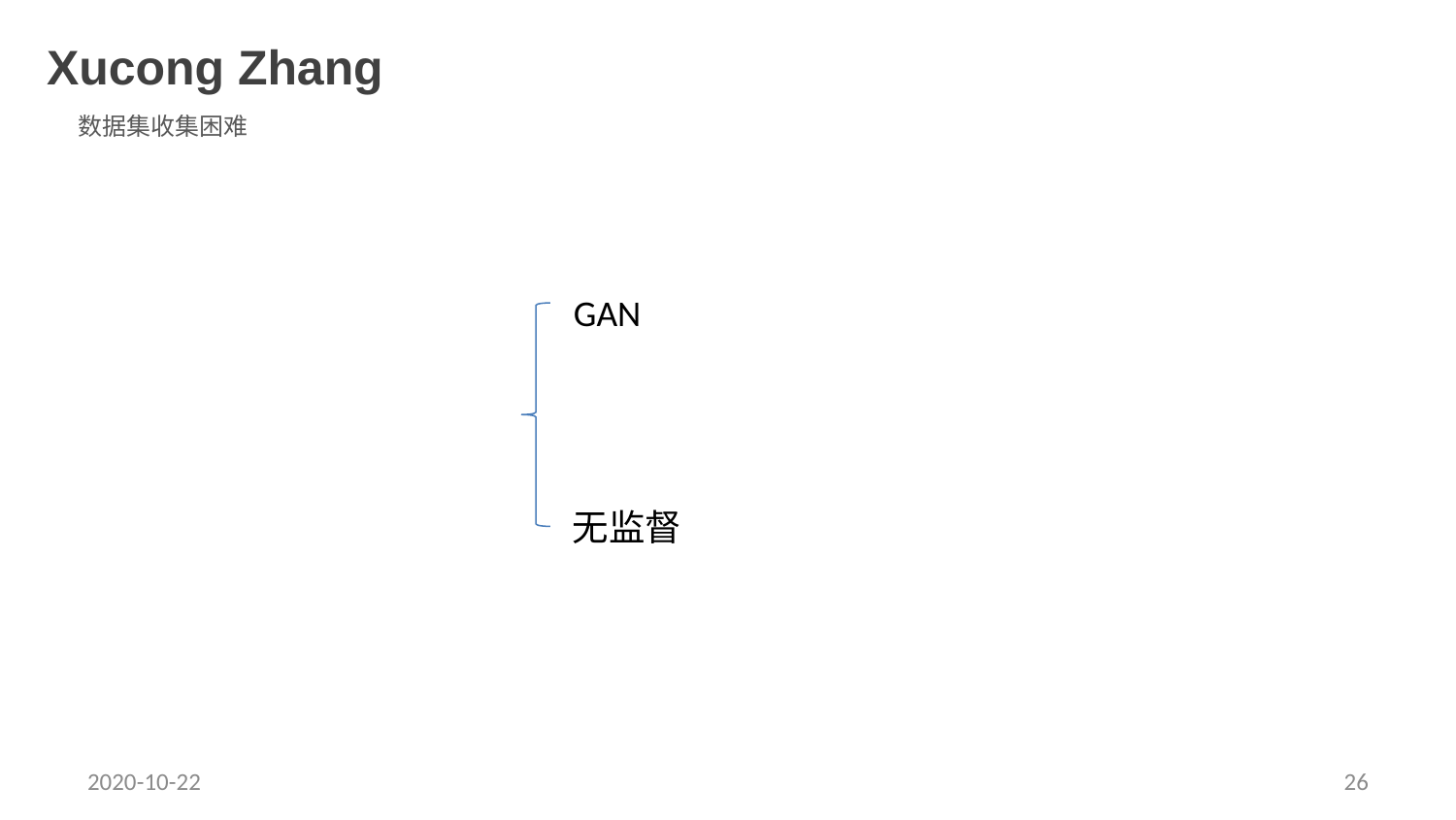

Xucong Zhang
数据集收集困难
GAN

无监督
2020-10-22
26